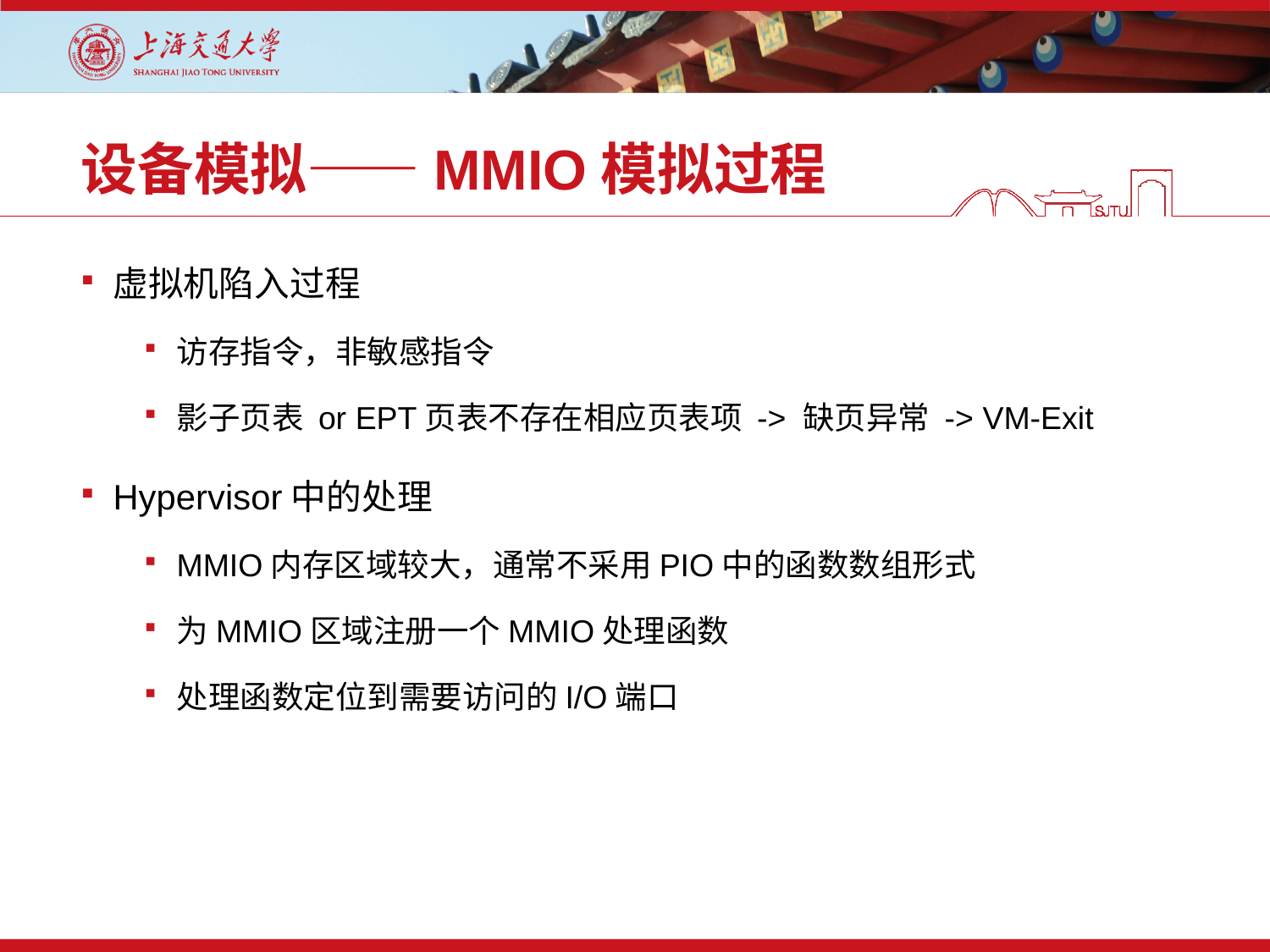

# 设备模拟——MMIO模拟过程
虚拟机陷入过程
访存指令，非敏感指令
影子页表 or EPT页表不存在相应页表项 -> 缺页异常 -> VM-Exit
Hypervisor中的处理
MMIO内存区域较大，通常不采用PIO中的函数数组形式
为MMIO区域注册一个MMIO处理函数
处理函数定位到需要访问的I/O端口